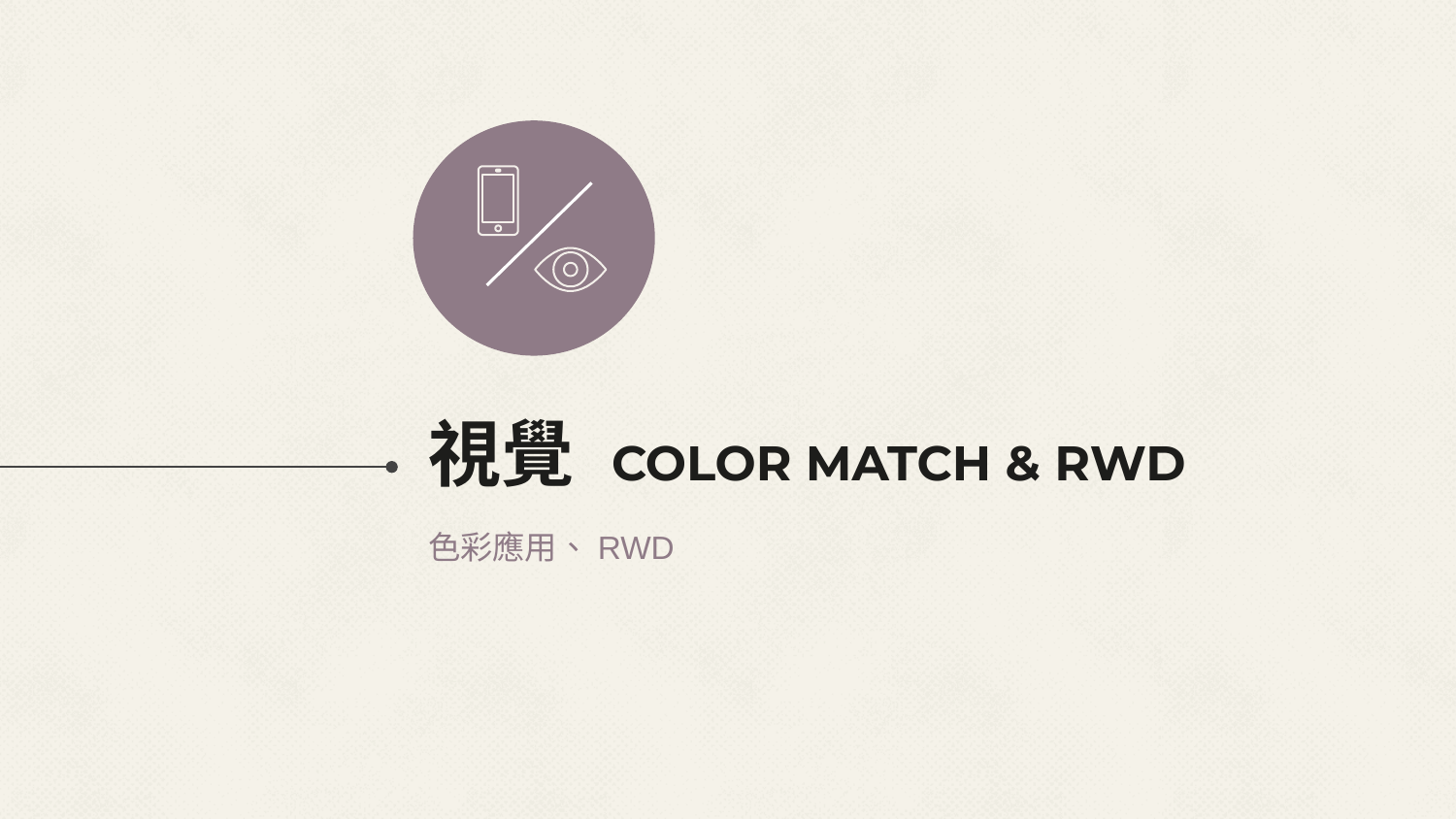

# 視覺 COLOR MATCH & RWD
色彩應用、RWD